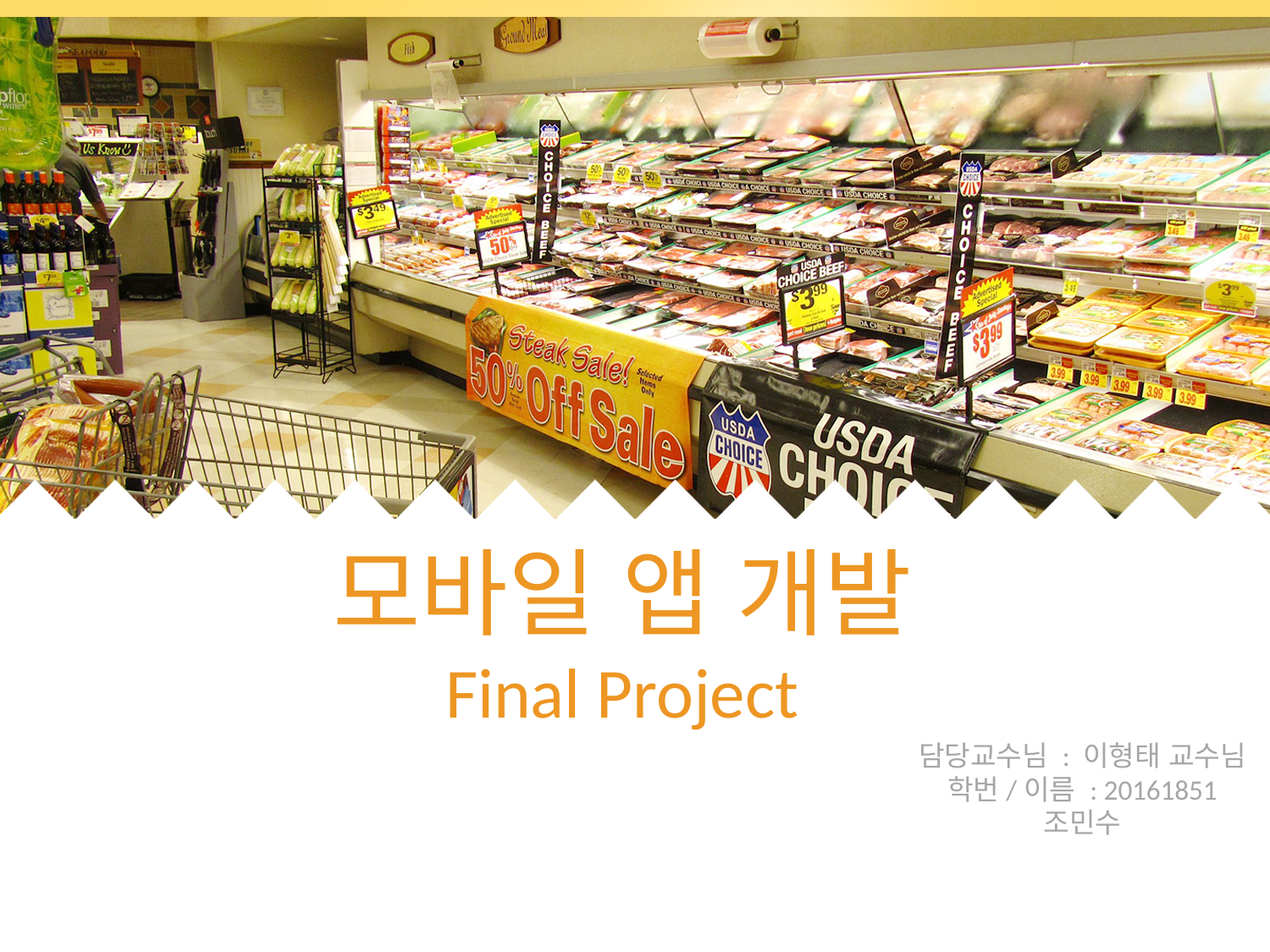

# 모바일 앱 개발 Final Project
담당교수님 : 이형태 교수님
학번/이름 : 20161851 조민수